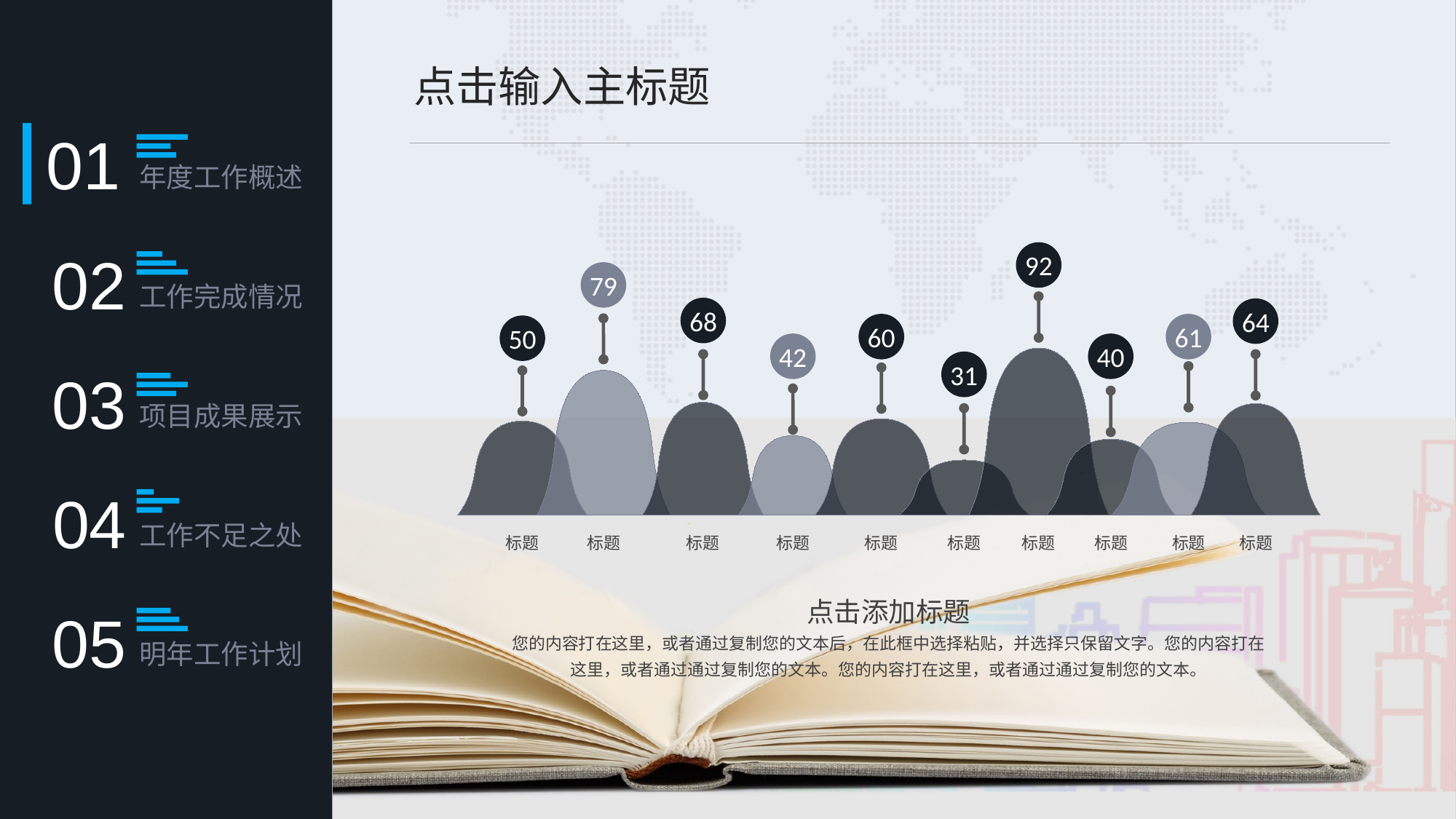

点击输入主标题
92
79

68
64
60
61
50

42
40

31

标题
标题
标题
标题
标题
标题
标题
标题
标题
标题
点击添加标题
您的内容打在这里，或者通过复制您的文本后，在此框中选择粘贴，并选择只保留文字。您的内容打在这里，或者通过通过复制您的文本。您的内容打在这里，或者通过通过复制您的文本。